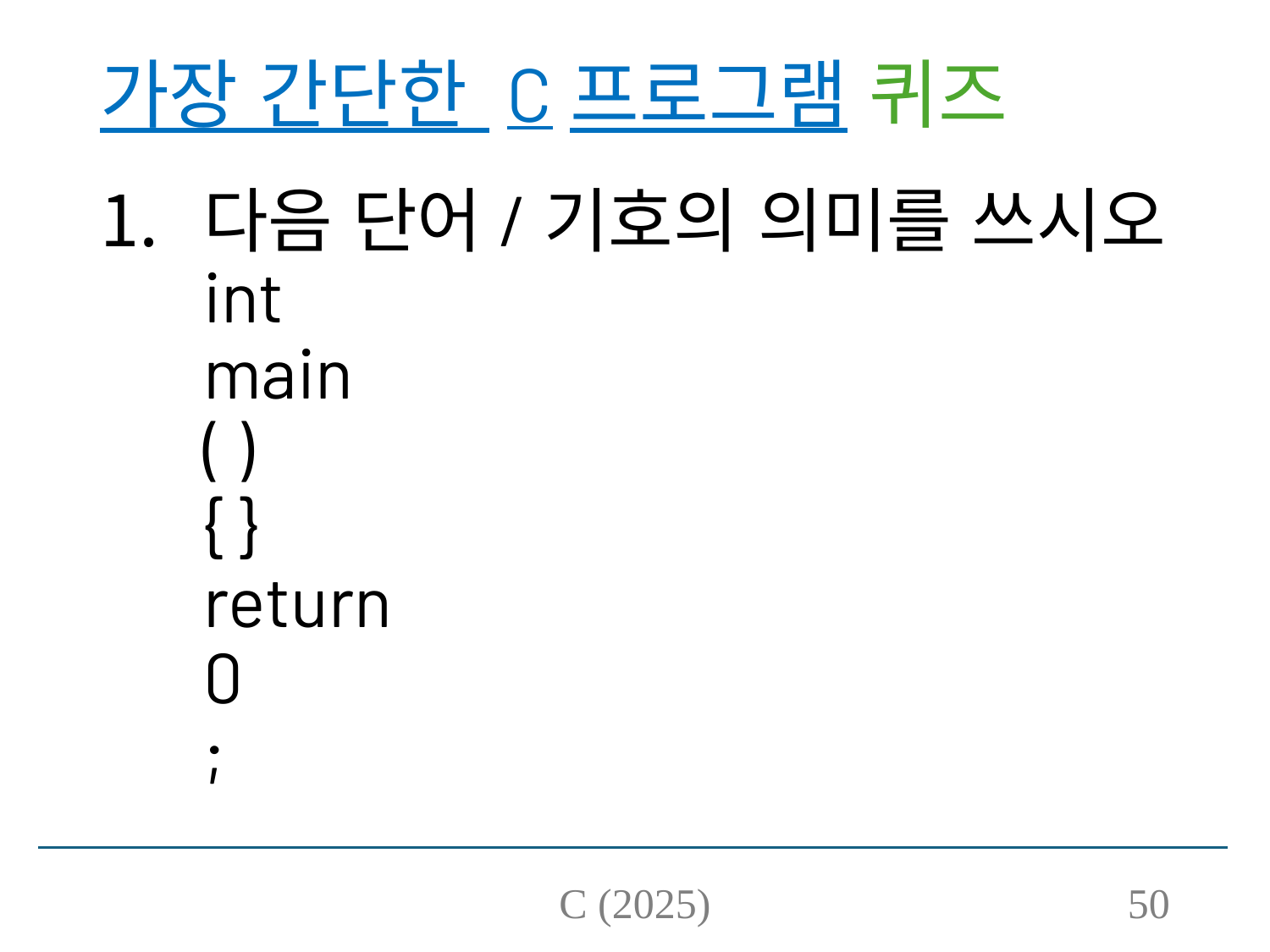

# 가장 간단한 C프로그램 퀴즈
다음 단어/기호의 의미를 쓰시오
int
main
( )
{ }
return
0
;
C (2025)
50